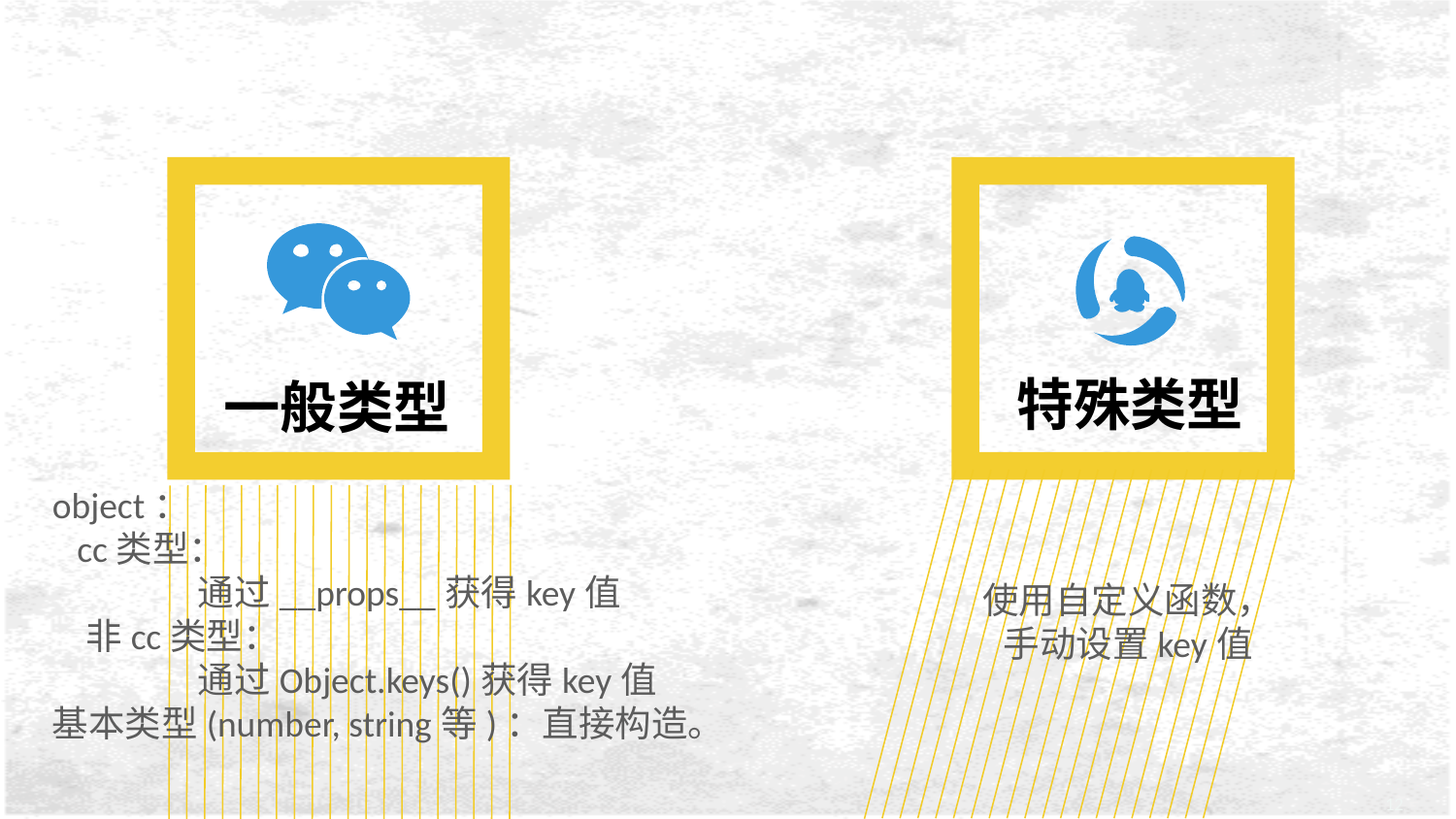

特殊类型
一般类型
object：
   cc类型：
	通过__props__获得key值
   非cc类型：
	通过Object.keys()获得key值
基本类型(number, string等)：直接构造。
使用自定义函数，
手动设置key值